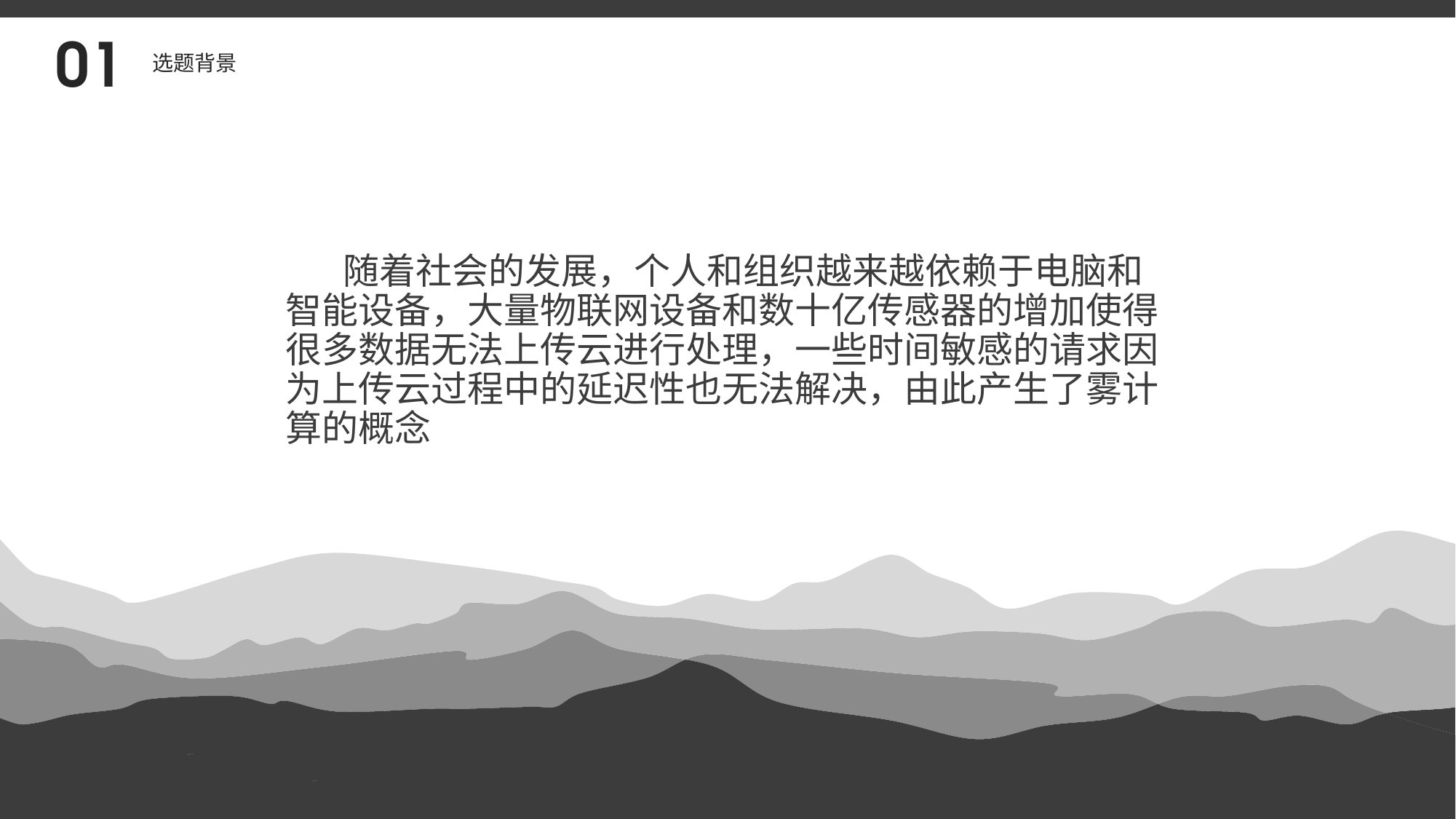

01
选题背景
      随着社会的发展，个人和组织越来越依赖于电脑和智能设备，大量物联网设备和数十亿传感器的增加使得很多数据无法上传云进行处理，一些时间敏感的请求因为上传云过程中的延迟性也无法解决，由此产生了雾计算的概念